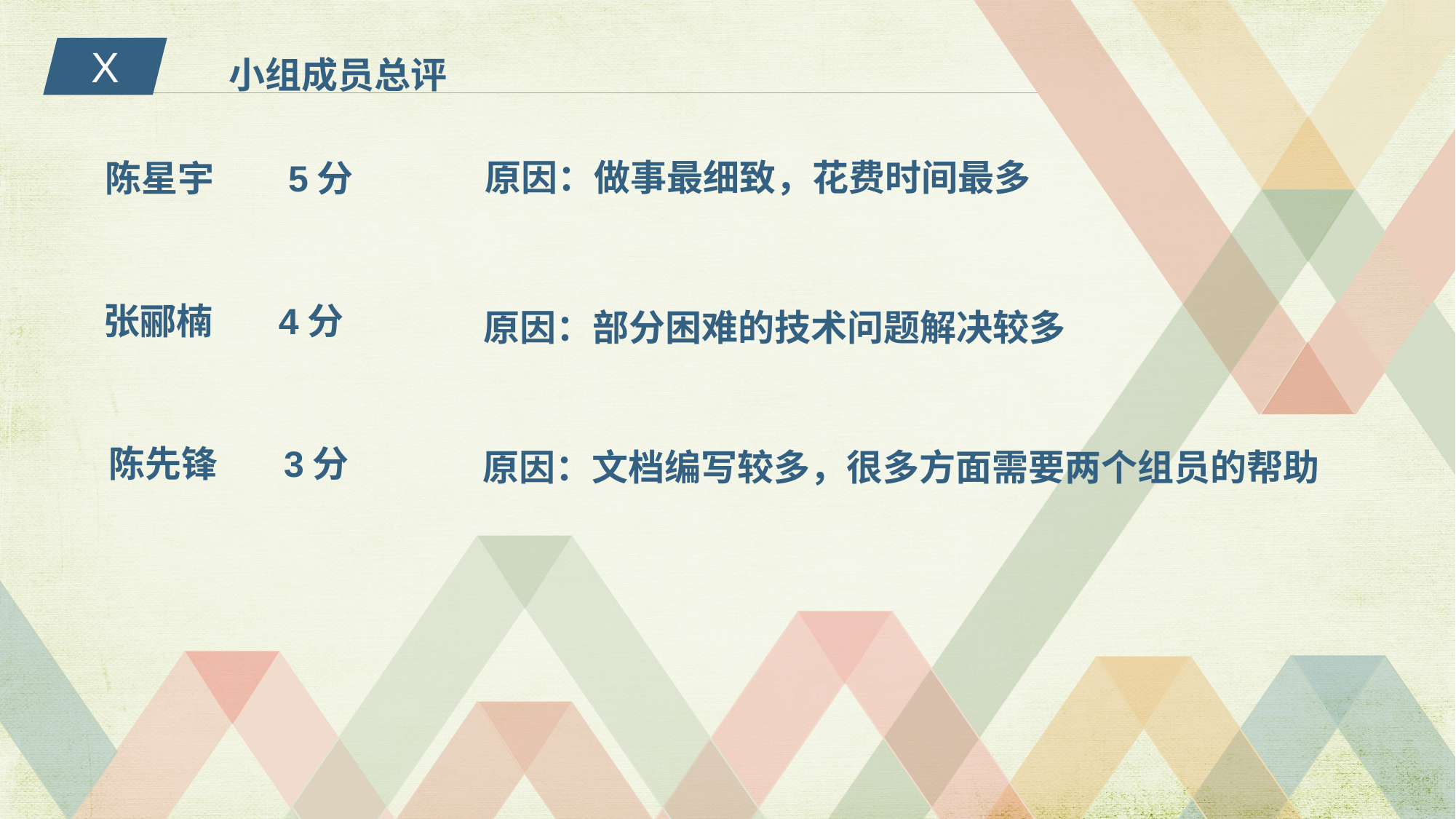

小组成员总评
X

原因：做事最细致，花费时间最多

陈星宇        5分

张郦楠       4分
原因：部分困难的技术问题解决较多

陈先锋       3分
原因：文档编写较多，很多方面需要两个组员的帮助